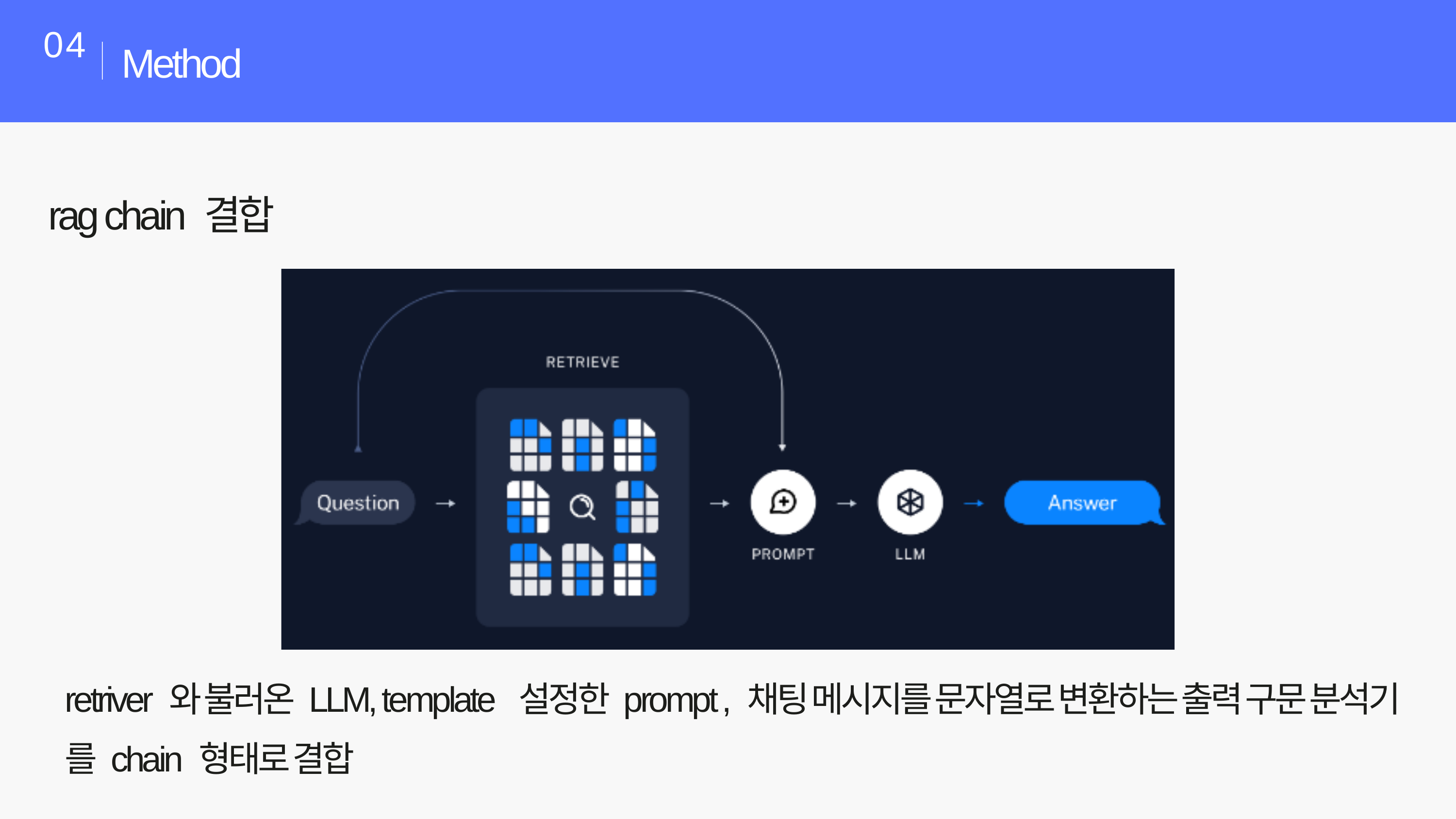

Method

04

rag chain 결합

retriver 와 불러온 LLM, template  설정한 prompt , 채팅 메시지를 문자열로 변환하는 출력 구문 분석기 를 chain 형태로 결합